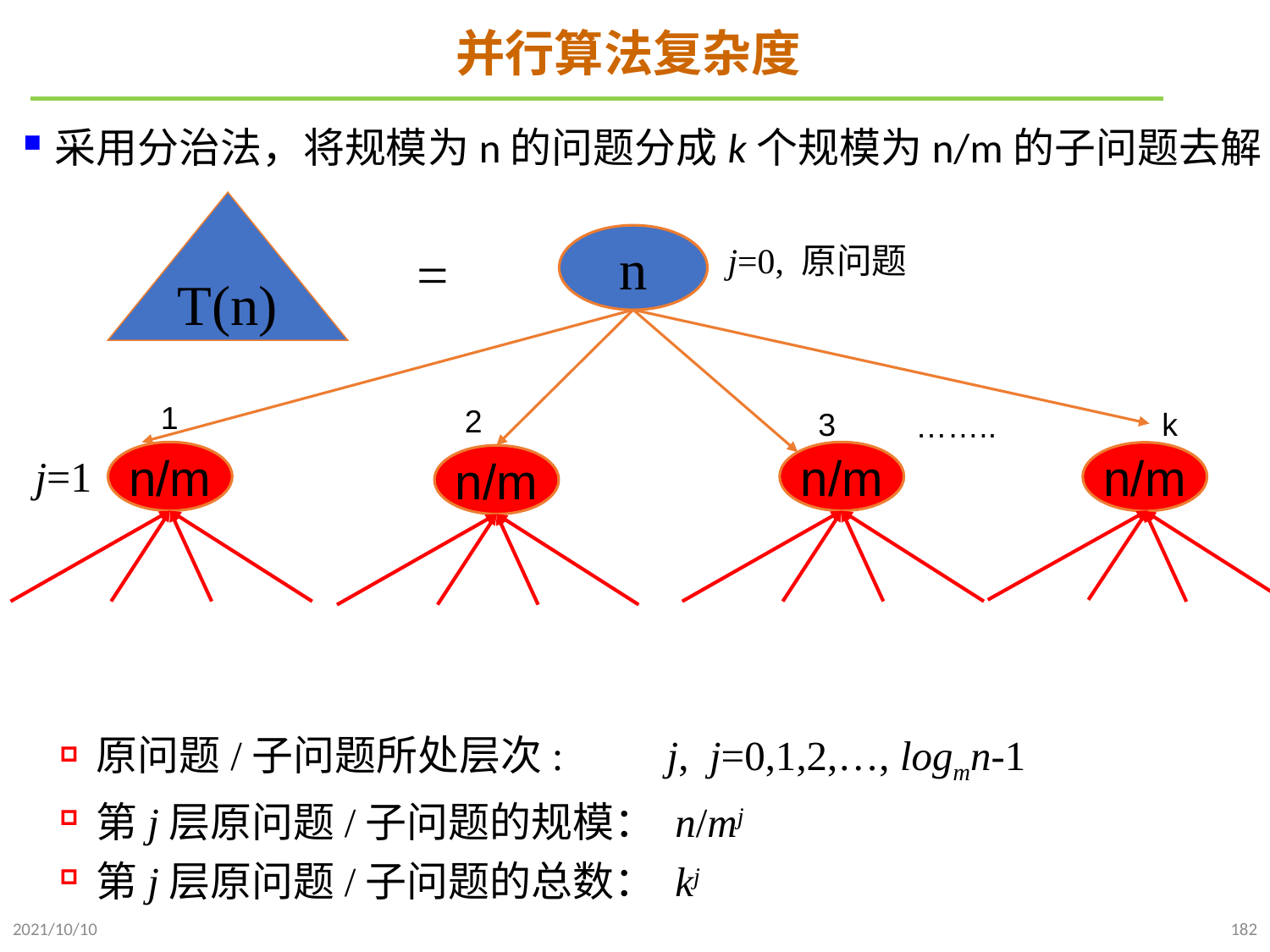

# 并行算法复杂度
采用分治法，将规模为n的问题分成k个规模为n/m的子问题去解

原问题/子问题所处层次:          j,  j=0,1,2,…, logmn-1
第j层原问题/子问题的规模： n/mj
第j层原问题/子问题的总数： kj

T(n)
n
=
j=0, 原问题
1
2
3
k
……..
n/m
n/m
n/m
j=1
n/m

2021/10/10
182